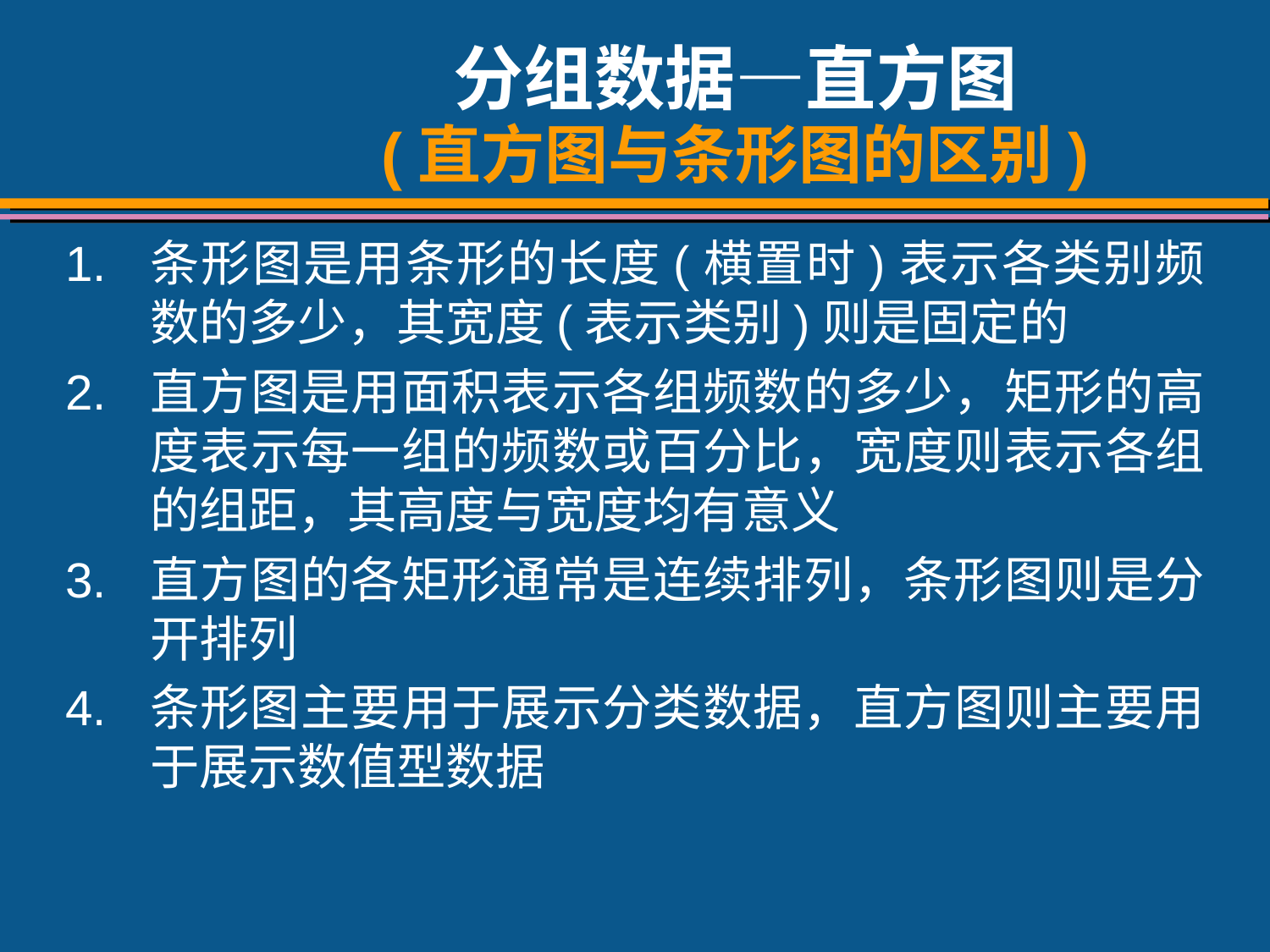

# 分组数据—直方图 (直方图与条形图的区别)
条形图是用条形的长度(横置时)表示各类别频数的多少，其宽度(表示类别)则是固定的
直方图是用面积表示各组频数的多少，矩形的高度表示每一组的频数或百分比，宽度则表示各组的组距，其高度与宽度均有意义
直方图的各矩形通常是连续排列，条形图则是分开排列
条形图主要用于展示分类数据，直方图则主要用于展示数值型数据